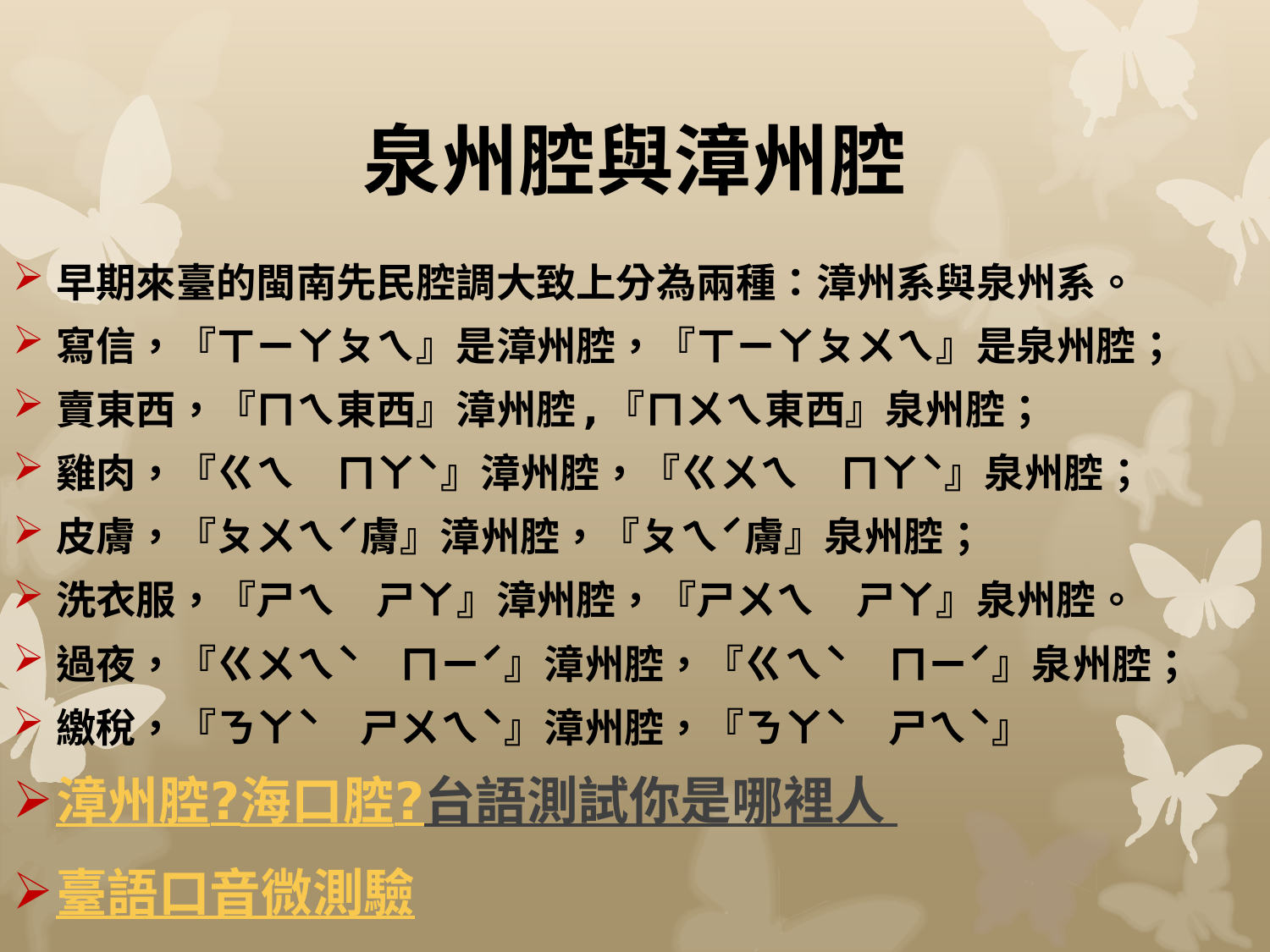

# 泉州腔與漳州腔
早期來臺的閩南先民腔調大致上分為兩種：漳州系與泉州系。
寫信，『ㄒㄧㄚㄆㄟ』是漳州腔，『ㄒㄧㄚㄆㄨㄟ』是泉州腔；
賣東西，『ㄇㄟ東西』漳州腔,『ㄇㄨㄟ東西』泉州腔；
雞肉，『ㄍㄟ　ㄇㄚˋ』漳州腔，『ㄍㄨㄟ　ㄇㄚˋ』泉州腔；
皮膚，『ㄆㄨㄟˊ膚』漳州腔，『ㄆㄟˊ膚』泉州腔；
洗衣服，『ㄕㄟ　ㄕㄚ』漳州腔，『ㄕㄨㄟ　ㄕㄚ』泉州腔。
過夜，『ㄍㄨㄟˋ　ㄇㄧˊ』漳州腔，『ㄍㄟˋ　ㄇㄧˊ』泉州腔；
繳稅，『ㄋㄚˋ　ㄕㄨㄟˋ』漳州腔，『ㄋㄚˋ　ㄕㄟˋ』
漳州腔?海口腔?台語測試你是哪裡人
臺語口音微測驗